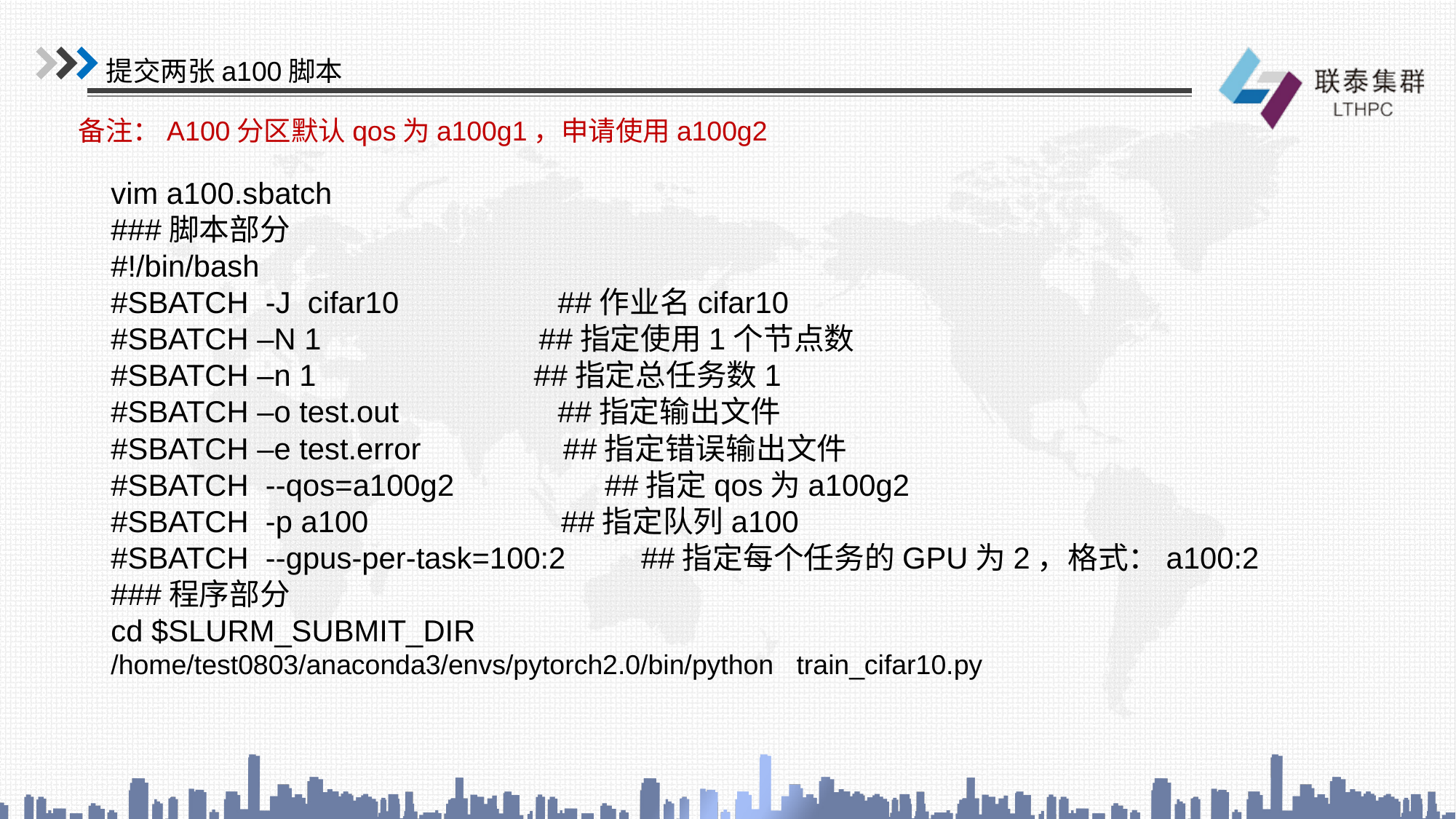

提交两张a100脚本
备注：A100分区默认qos为a100g1，申请使用a100g2
vim a100.sbatch
###脚本部分
#!/bin/bash
#SBATCH  -J  cifar10                   ##作业名cifar10
#SBATCH –N 1                          ##指定使用1个节点数
#SBATCH –n 1                          ##指定总任务数1
#SBATCH –o test.out                   ##指定输出文件
#SBATCH –e test.error                 ##指定错误输出文件
#SBATCH  --qos=a100g2                  ##指定qos为a100g2
#SBATCH  -p a100                       ##指定队列a100
#SBATCH  --gpus-per-task=100:2         ##指定每个任务的GPU为2，格式：a100:2
###程序部分
cd $SLURM_SUBMIT_DIR
/home/test0803/anaconda3/envs/pytorch2.0/bin/python   train_cifar10.py